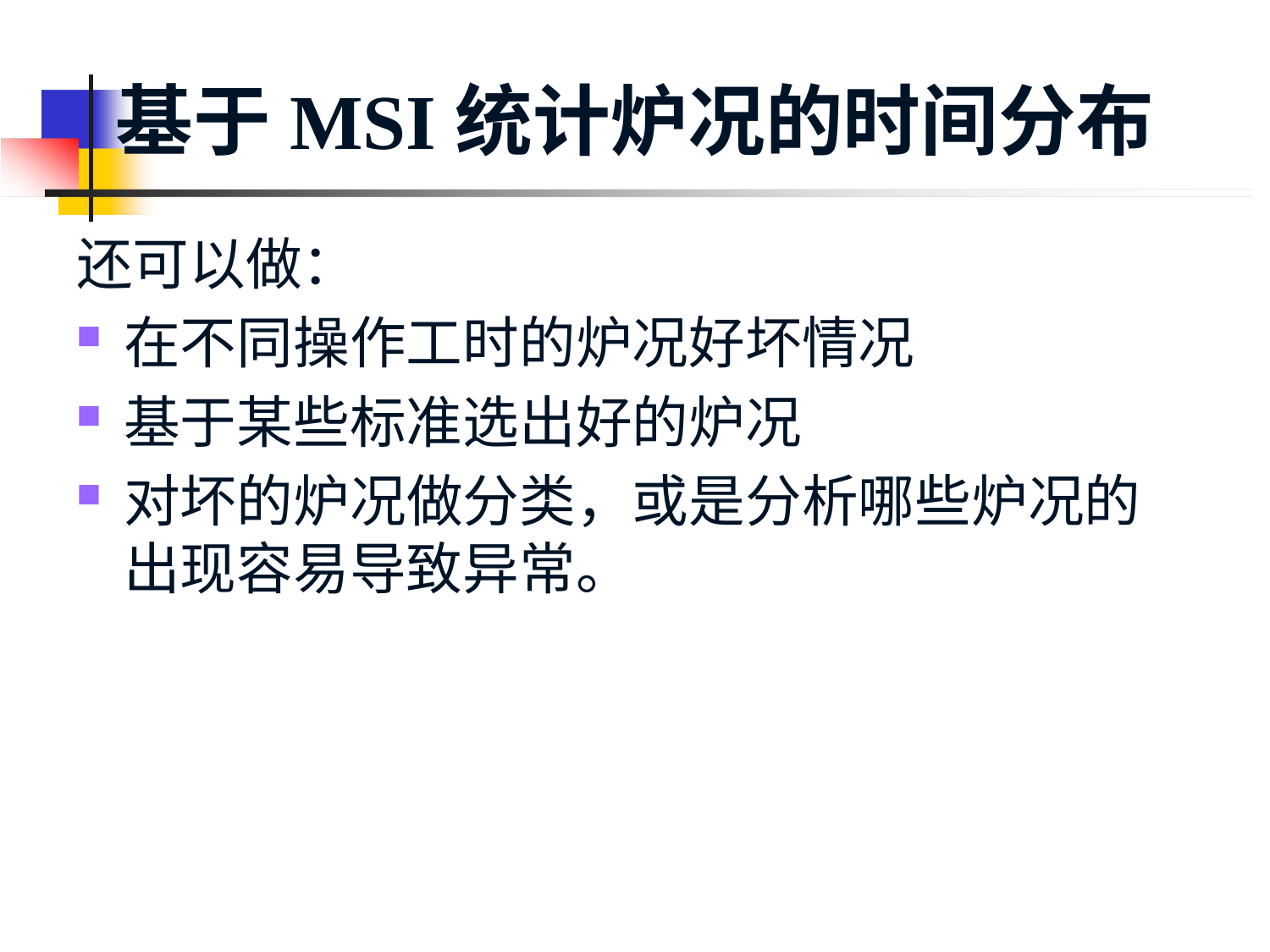

# 基于MSI统计炉况的时间分布
还可以做：
在不同操作工时的炉况好坏情况
基于某些标准选出好的炉况
对坏的炉况做分类，或是分析哪些炉况的出现容易导致异常。